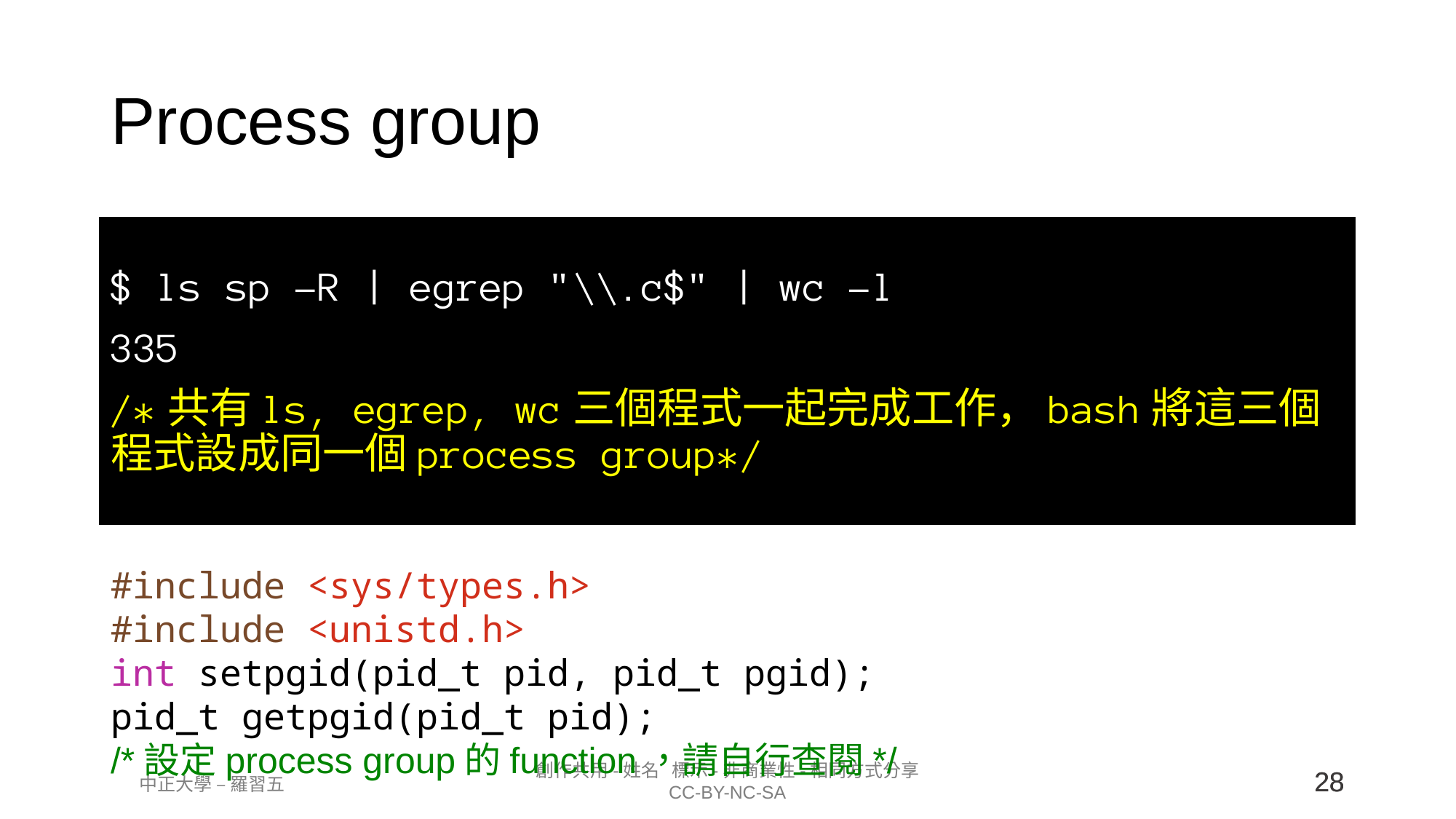

# Process group
$ ls sp -R | egrep "\\.c$" | wc -l
335
/*共有ls, egrep, wc三個程式一起完成工作，bash將這三個程式設成同一個process group*/
#include <sys/types.h>
#include <unistd.h>
int setpgid(pid_t pid, pid_t pgid);
pid_t getpgid(pid_t pid);
/*設定process group的function，請自行查閱*/